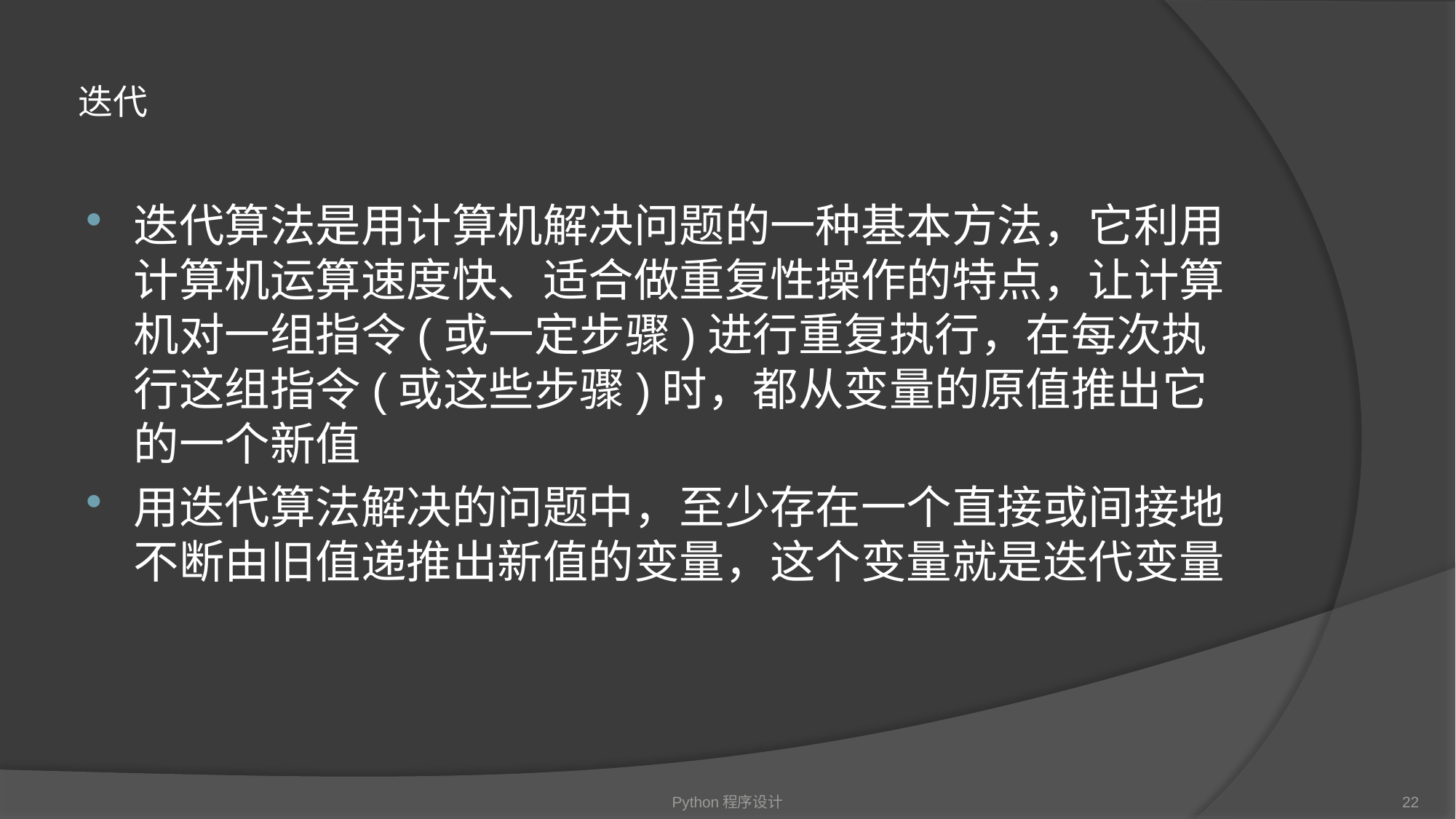

# 迭代
迭代算法是用计算机解决问题的一种基本方法，它利用计算机运算速度快、适合做重复性操作的特点，让计算机对一组指令(或一定步骤)进行重复执行，在每次执行这组指令(或这些步骤)时，都从变量的原值推出它的一个新值
用迭代算法解决的问题中，至少存在一个直接或间接地不断由旧值递推出新值的变量，这个变量就是迭代变量
Python程序设计
22